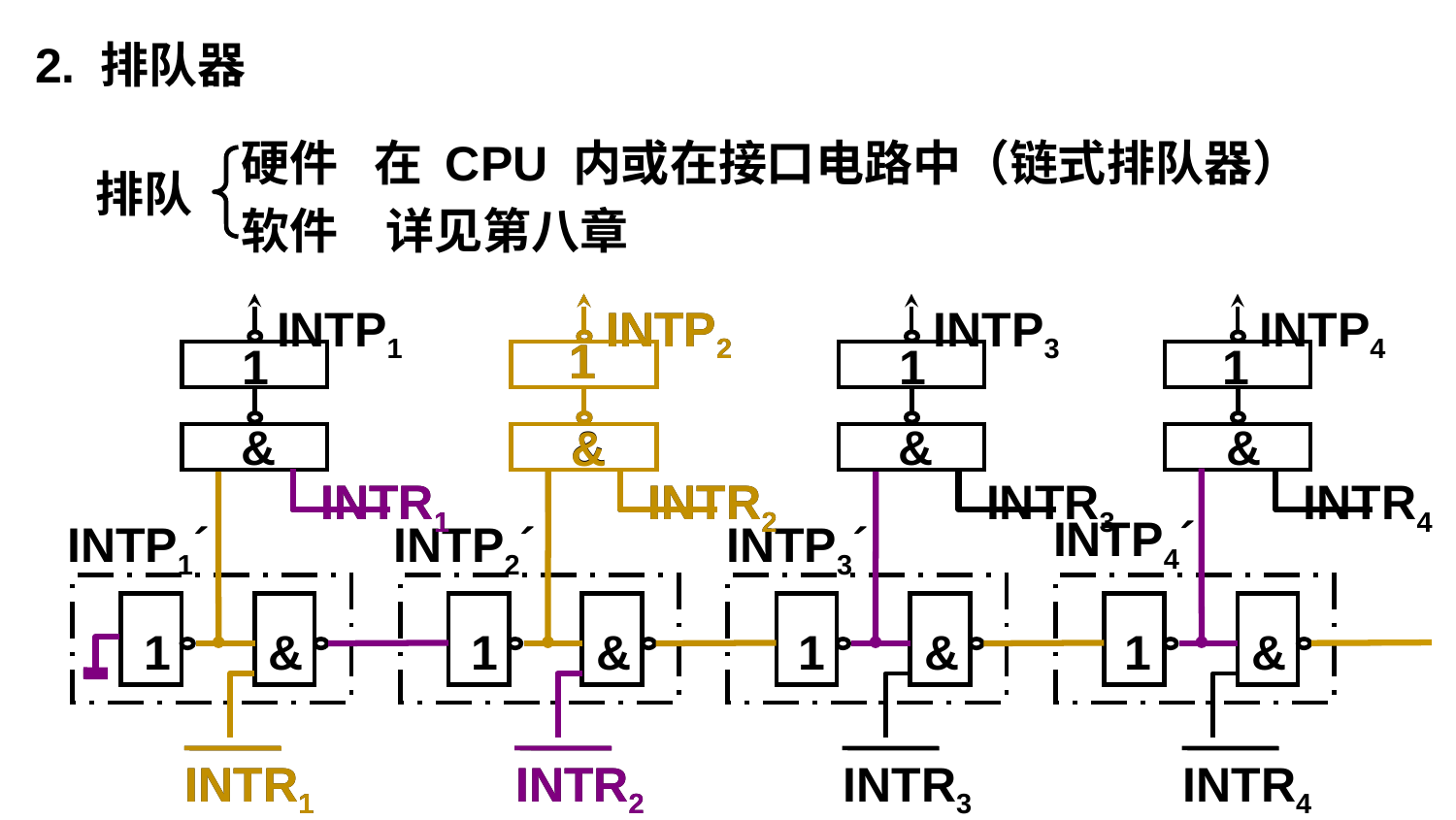

2. 排队器
硬件
在 CPU 内或在接口电路中（链式排队器）

排队
软件
详见第八章
INTP1
INTP2
INTP3
INTP4

1
1
1
1

INTP2

1

&

&
&
&
&

INTR1
INTR2
INTR3
INTR4

INTR1
INTR2

 1
&
 1
&
 1
&
 1
&

INTR1
INTR2
INTR3
INTR4

INTP4´

INTP1´

INTP2´

INTP3´

INTR1

INTR2